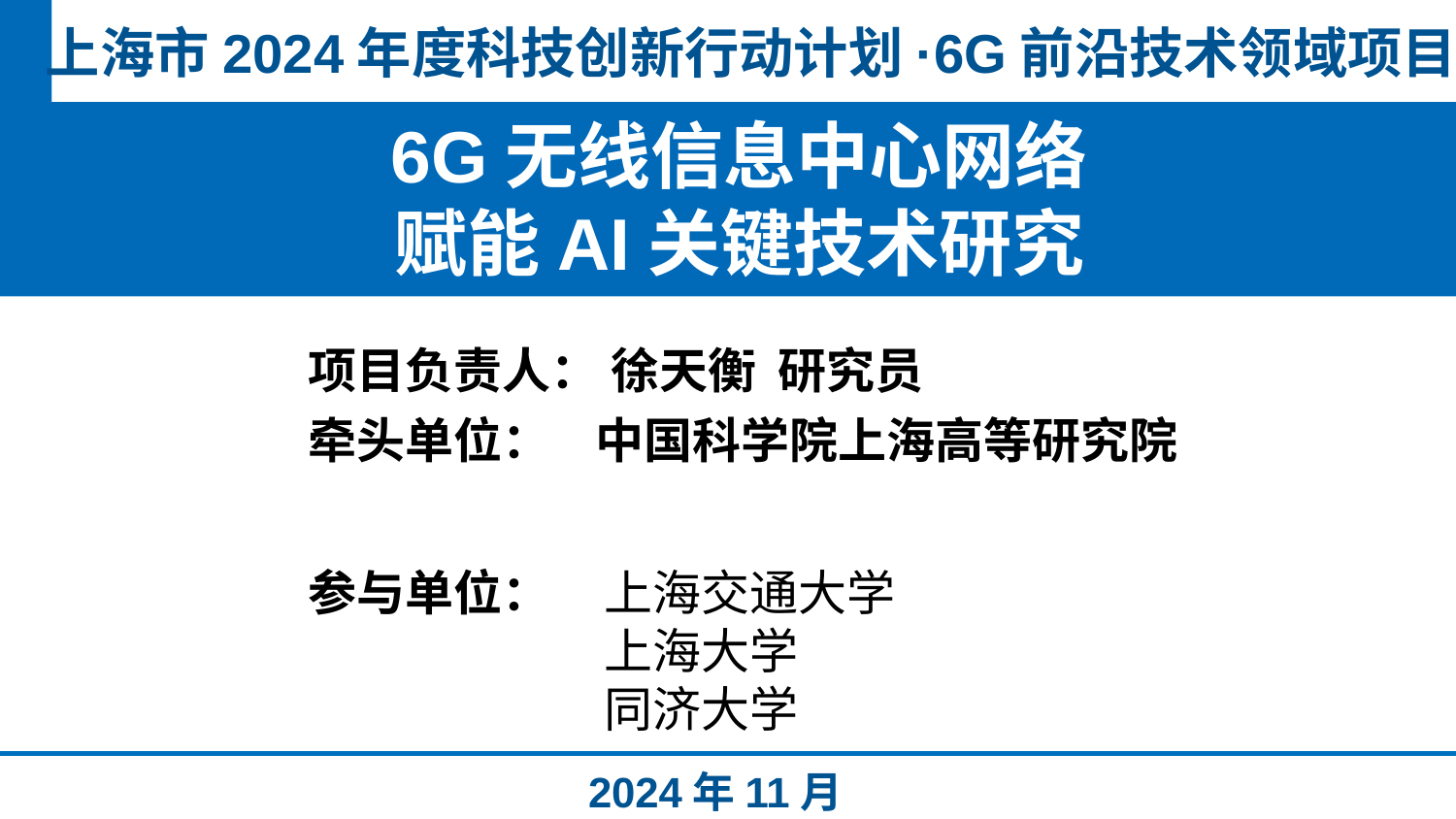

上海市2024年度科技创新行动计划·6G前沿技术领域项目
6G无线信息中心网络
赋能AI关键技术研究

项目负责人： 徐天衡  研究员
牵头单位：    中国科学院上海高等研究院
参与单位：
上海交通大学
上海大学
同济大学
2024年11月